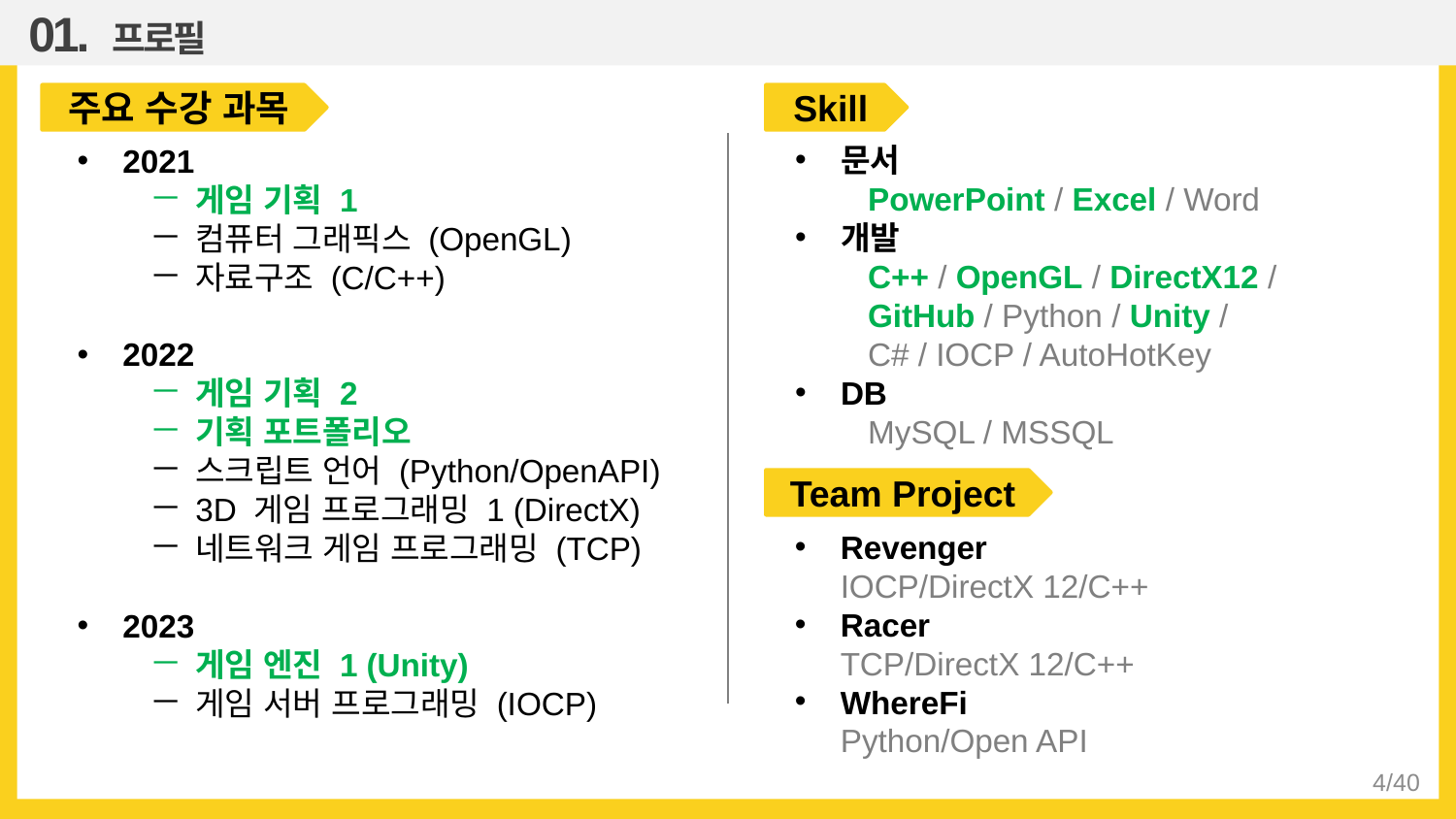

01. 프로필

Skill
문서
PowerPoint / Excel / Word
개발
C++ / OpenGL / DirectX12 / GitHub / Python / Unity /
C# / IOCP / AutoHotKey
DB
MySQL / MSSQL
주요 수강 과목
2021
게임 기획 1
컴퓨터 그래픽스 (OpenGL)
자료구조 (C/C++)

2022
게임 기획 2
기획 포트폴리오
스크립트 언어 (Python/OpenAPI)
3D 게임 프로그래밍 1 (DirectX)
네트워크 게임 프로그래밍 (TCP)

2023
게임 엔진 1 (Unity)
게임 서버 프로그래밍 (IOCP)

Team Project
Revenger
IOCP/DirectX 12/C++
Racer
TCP/DirectX 12/C++
WhereFi
Python/Open API
4/40